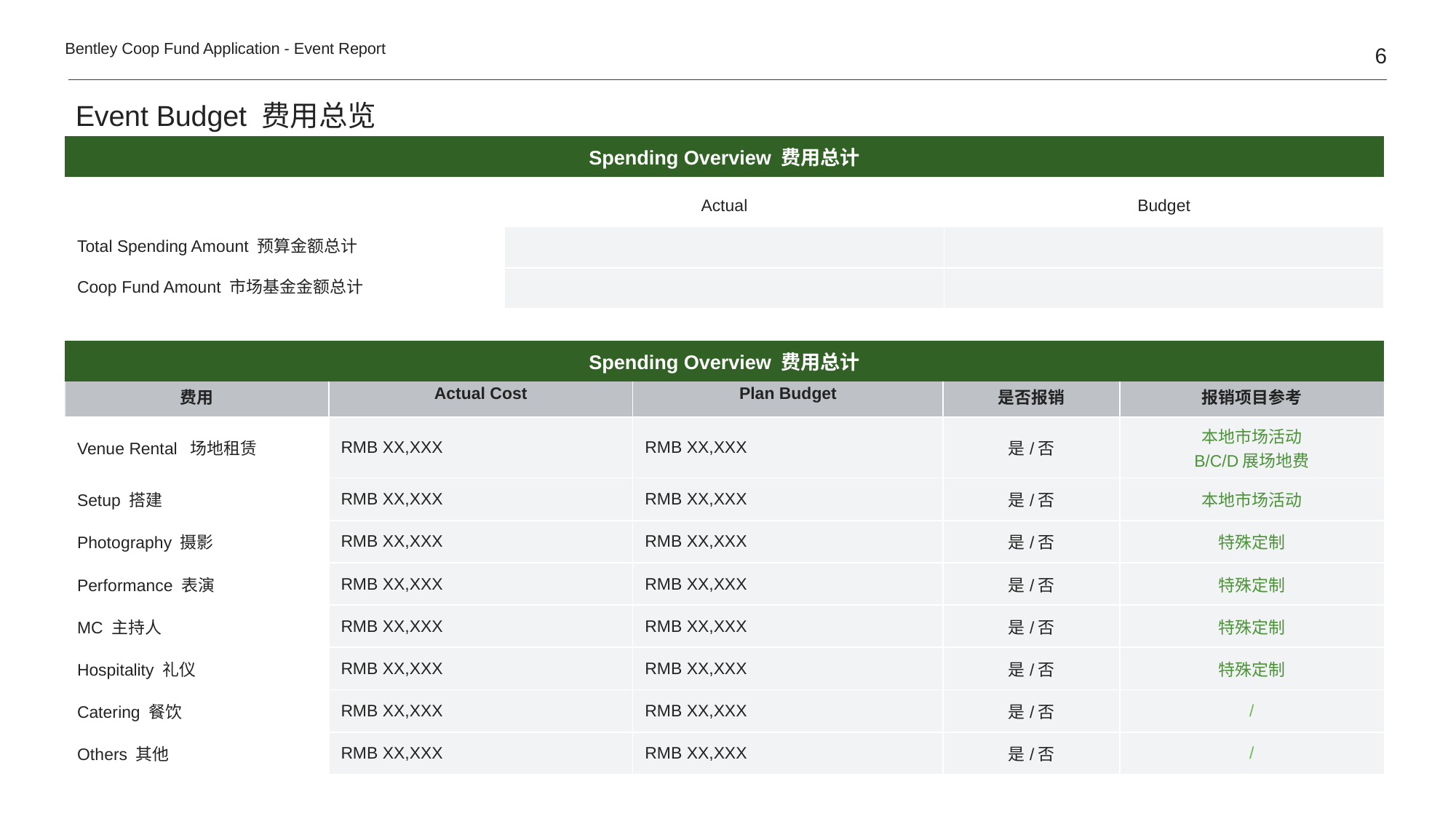

6
Bentley Coop Fund Application - Event Report
# Event Budget 费用总览
| Spending Overview 费用总计 |
| --- |
|  | Actual | Budget |
| --- | --- | --- |
| Total Spending Amount 预算金额总计 |  |  |
| Coop Fund Amount 市场基金金额总计 |  |  |
| Spending Overview 费用总计 |
| --- |
| 费用 | Actual Cost | Plan Budget | 是否报销 | 报销项目参考 |
| --- | --- | --- | --- | --- |
| Venue Rental 场地租赁 | RMB XX,XXX | RMB XX,XXX | 是/否 | 本地市场活动 B/C/D展场地费 |
| Setup 搭建 | RMB XX,XXX | RMB XX,XXX | 是/否 | 本地市场活动 |
| Photography 摄影 | RMB XX,XXX | RMB XX,XXX | 是/否 | 特殊定制 |
| Performance 表演 | RMB XX,XXX | RMB XX,XXX | 是/否 | 特殊定制 |
| MC 主持人 | RMB XX,XXX | RMB XX,XXX | 是/否 | 特殊定制 |
| Hospitality 礼仪 | RMB XX,XXX | RMB XX,XXX | 是/否 | 特殊定制 |
| Catering 餐饮 | RMB XX,XXX | RMB XX,XXX | 是/否 | / |
| Others 其他 | RMB XX,XXX | RMB XX,XXX | 是/否 | / |